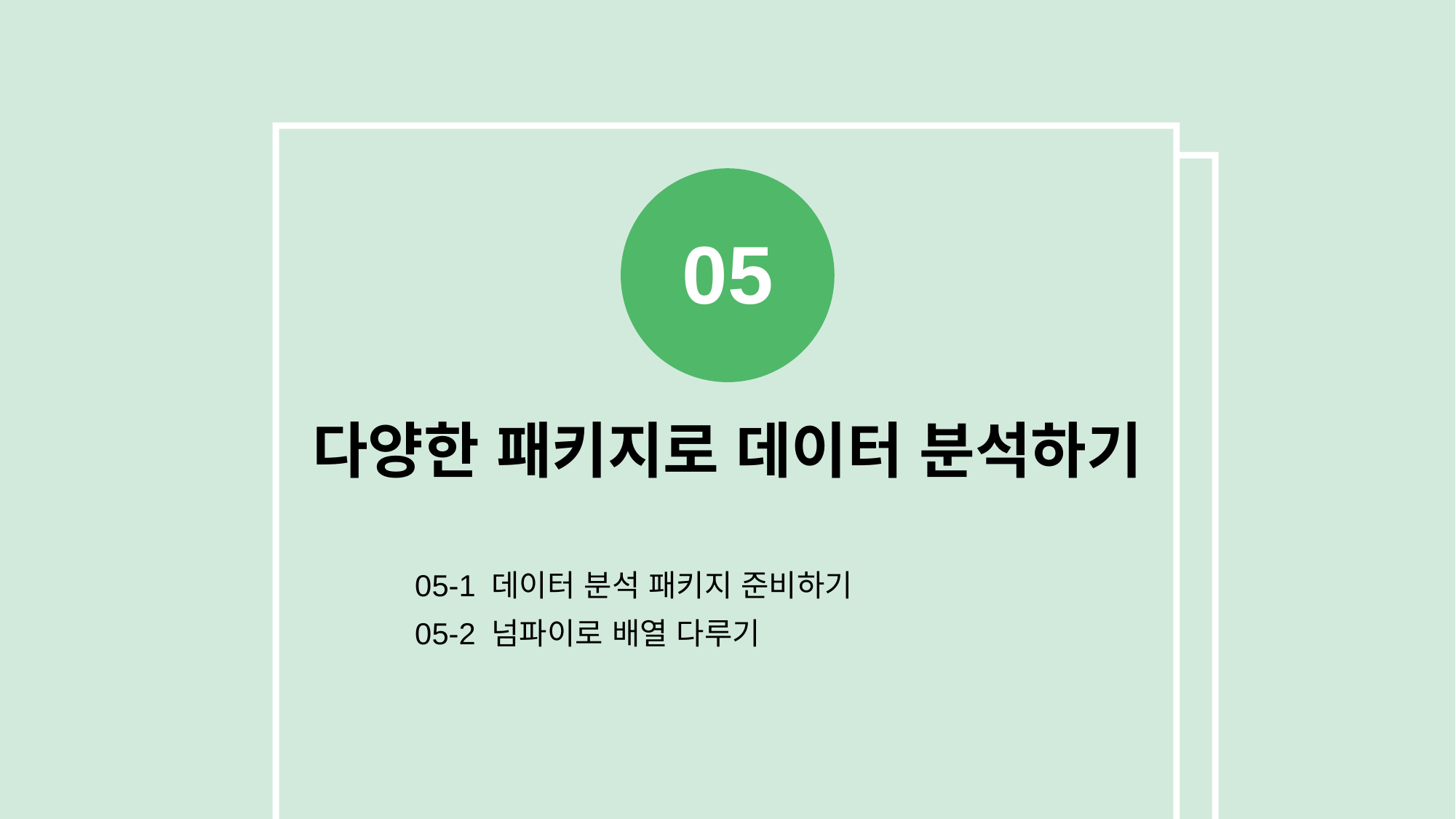

05
다양한 패키지로 데이터 분석하기
05-1 데이터 분석 패키지 준비하기
05-2 넘파이로 배열 다루기